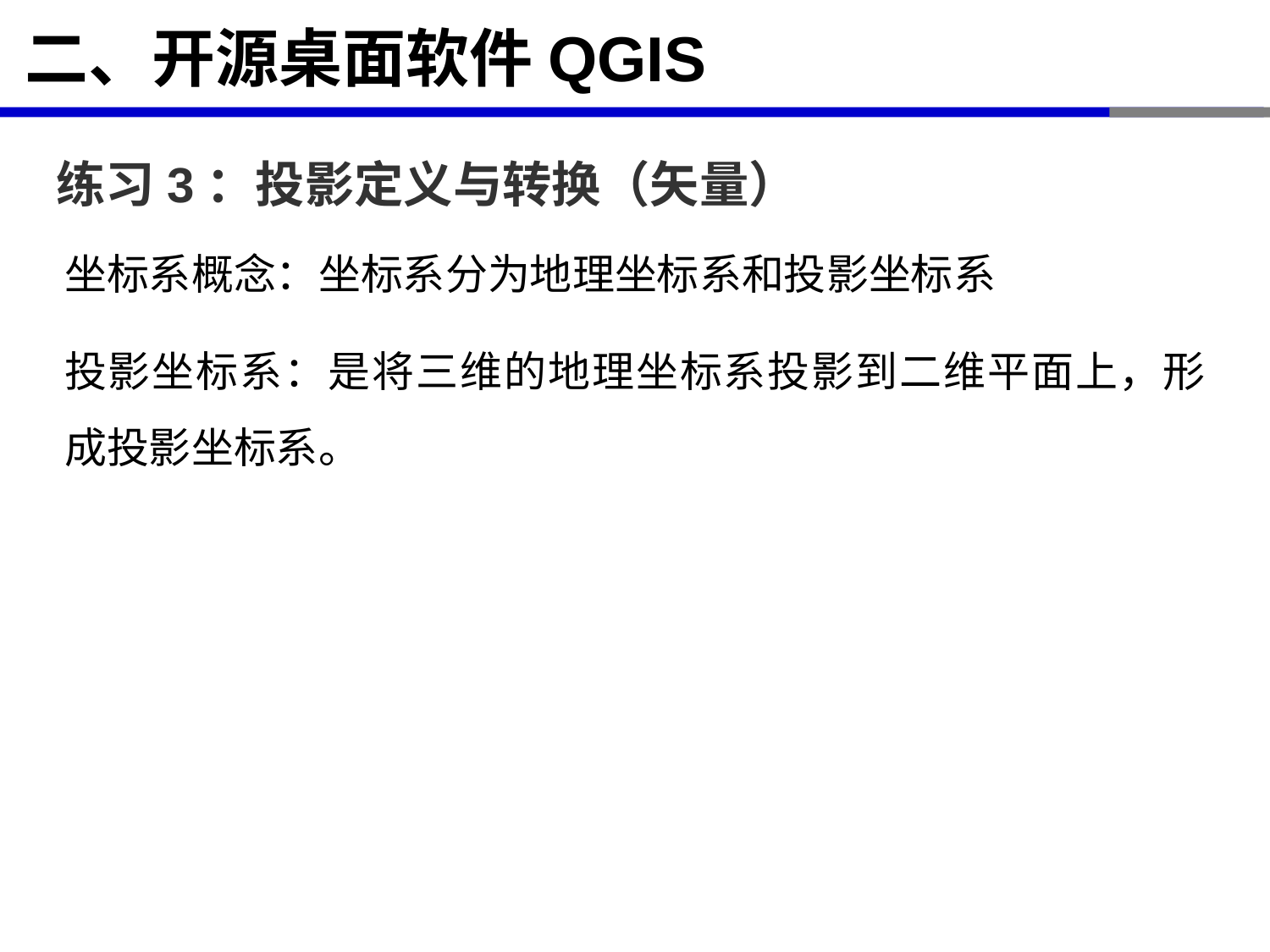

# 二、开源桌面软件QGIS
练习3：投影定义与转换（矢量）
坐标系概念：坐标系分为地理坐标系和投影坐标系
投影坐标系：是将三维的地理坐标系投影到二维平面上，形成投影坐标系。